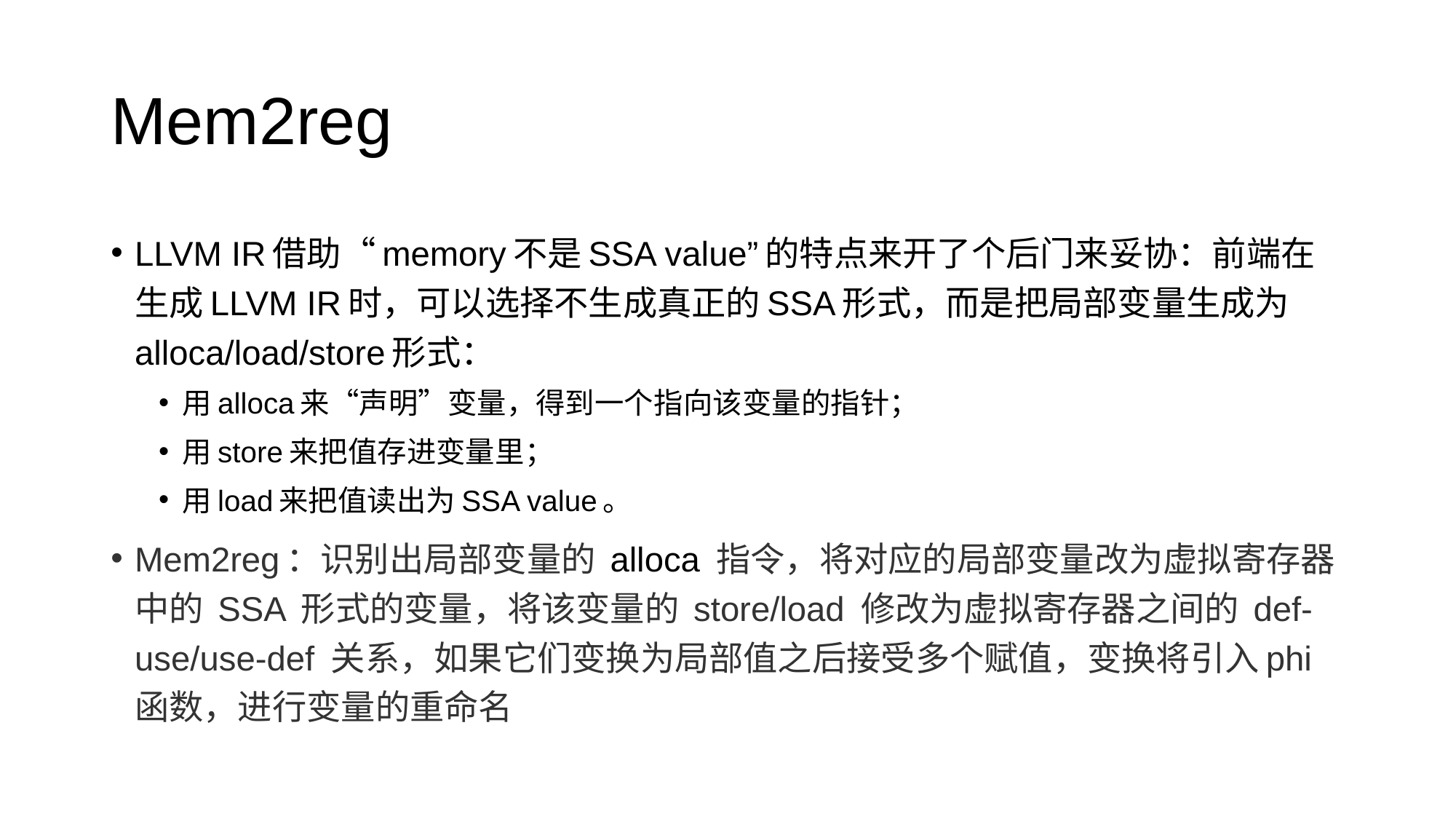

# Mem2reg
LLVM IR借助“memory不是SSA value”的特点来开了个后门来妥协：前端在生成LLVM IR时，可以选择不生成真正的SSA形式，而是把局部变量生成为alloca/load/store形式：
用alloca来“声明”变量，得到一个指向该变量的指针；
用store来把值存进变量里；
用load来把值读出为SSA value。
Mem2reg：识别出局部变量的 alloca 指令，将对应的局部变量改为虚拟寄存器中的 SSA 形式的变量，将该变量的 store/load 修改为虚拟寄存器之间的 def-use/use-def 关系，如果它们变换为局部值之后接受多个赋值，变换将引入phi函数，进行变量的重命名